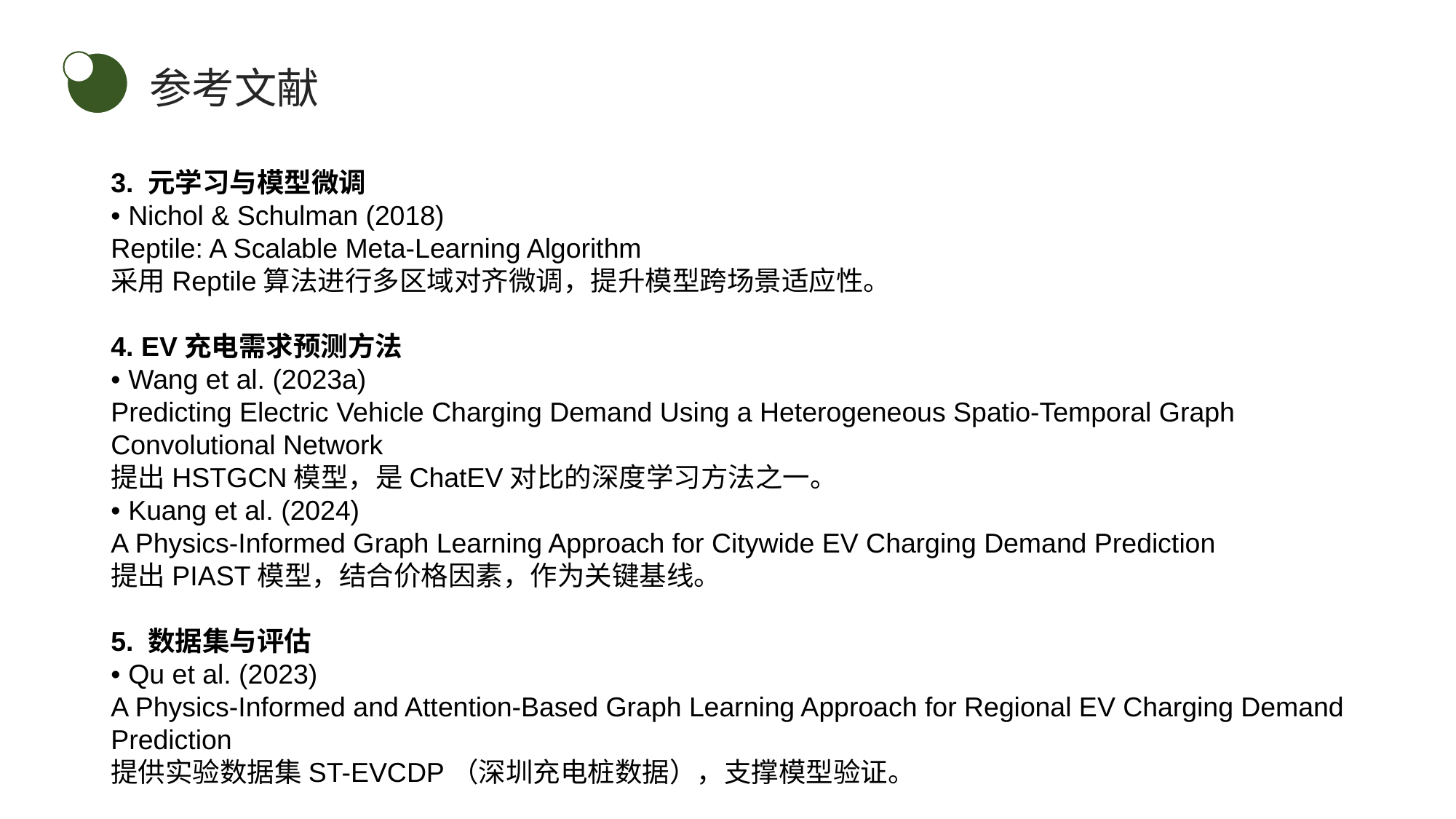

参考文献
3. 元学习与模型微调
• Nichol & Schulman (2018)
Reptile: A Scalable Meta-Learning Algorithm
采用Reptile算法进行多区域对齐微调，提升模型跨场景适应性。

4. EV充电需求预测方法
• Wang et al. (2023a)
Predicting Electric Vehicle Charging Demand Using a Heterogeneous Spatio-Temporal Graph Convolutional Network
提出HSTGCN模型，是ChatEV对比的深度学习方法之一。
• Kuang et al. (2024)
A Physics-Informed Graph Learning Approach for Citywide EV Charging Demand Prediction
提出PIAST模型，结合价格因素，作为关键基线。

5. 数据集与评估
• Qu et al. (2023)
A Physics-Informed and Attention-Based Graph Learning Approach for Regional EV Charging Demand Prediction
提供实验数据集ST-EVCDP（深圳充电桩数据），支撑模型验证。